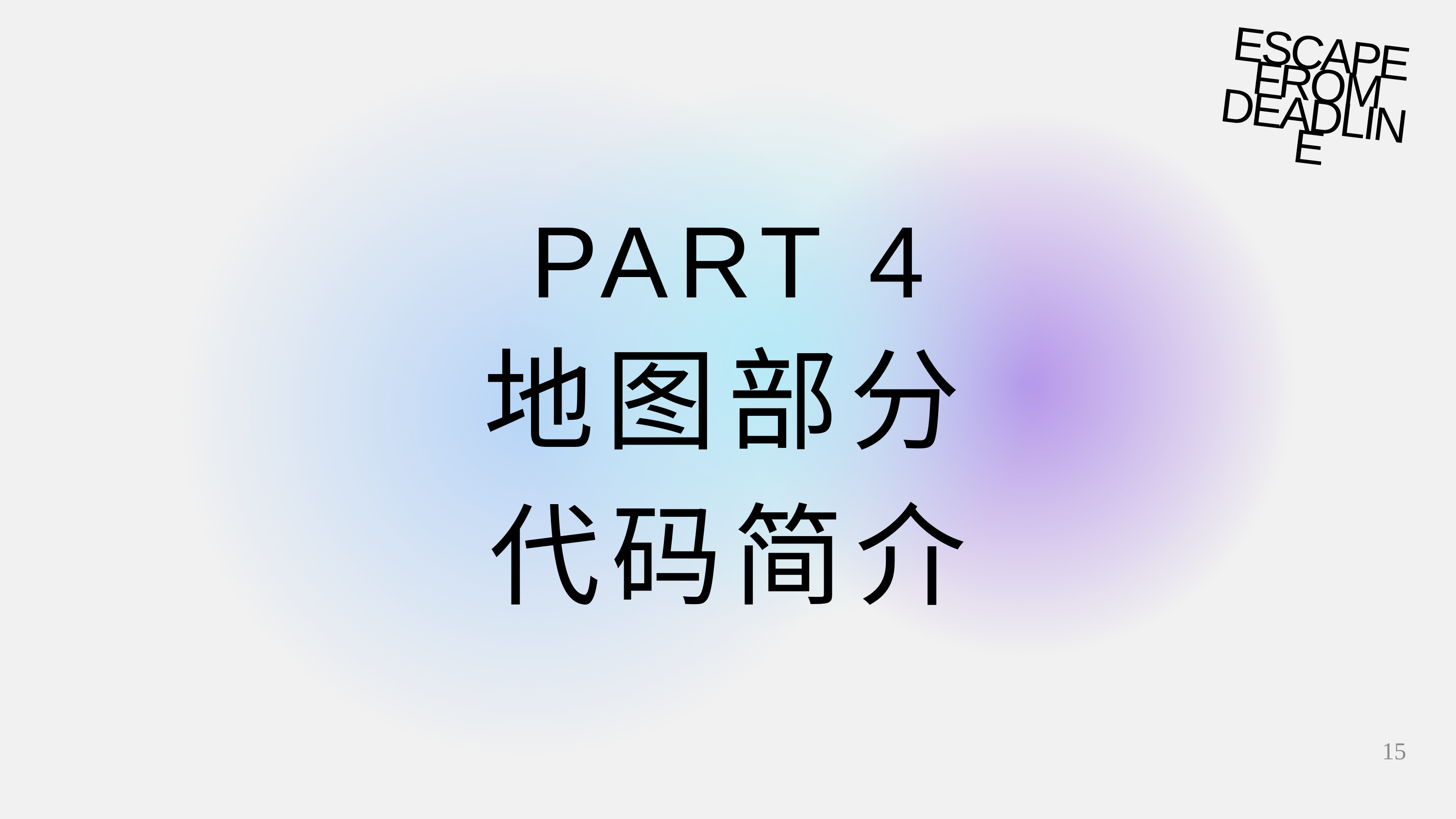

ESCAPE FROM DEADLINE

PART 4
地图部分代码简介
15